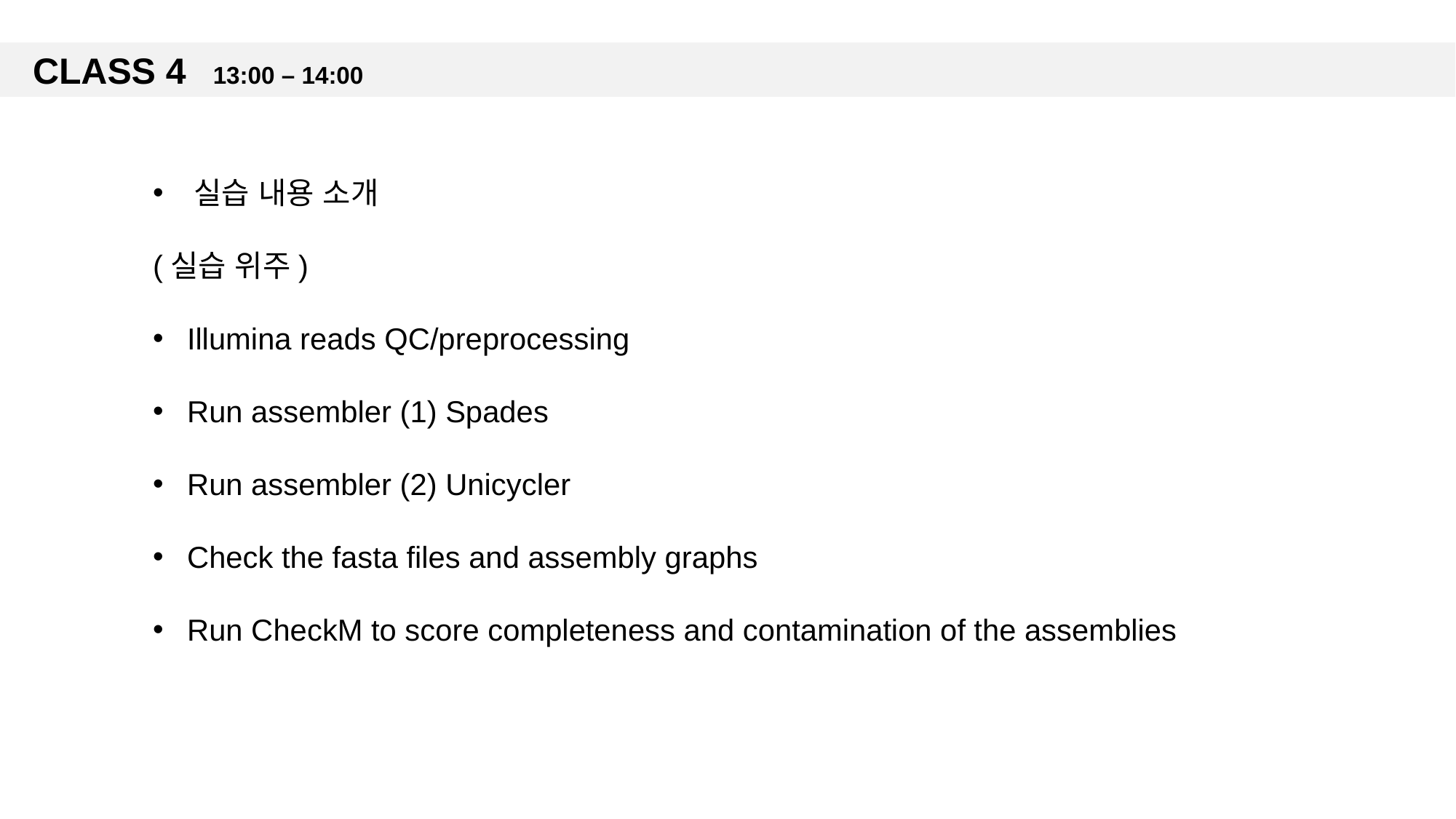

CLASS 4    13:00 – 14:00
실습 내용 소개

(실습 위주)

Illumina reads QC/preprocessing

Run assembler (1) Spades

Run assembler (2) Unicycler

Check the fasta files and assembly graphs

Run CheckM to score completeness and contamination of the assemblies